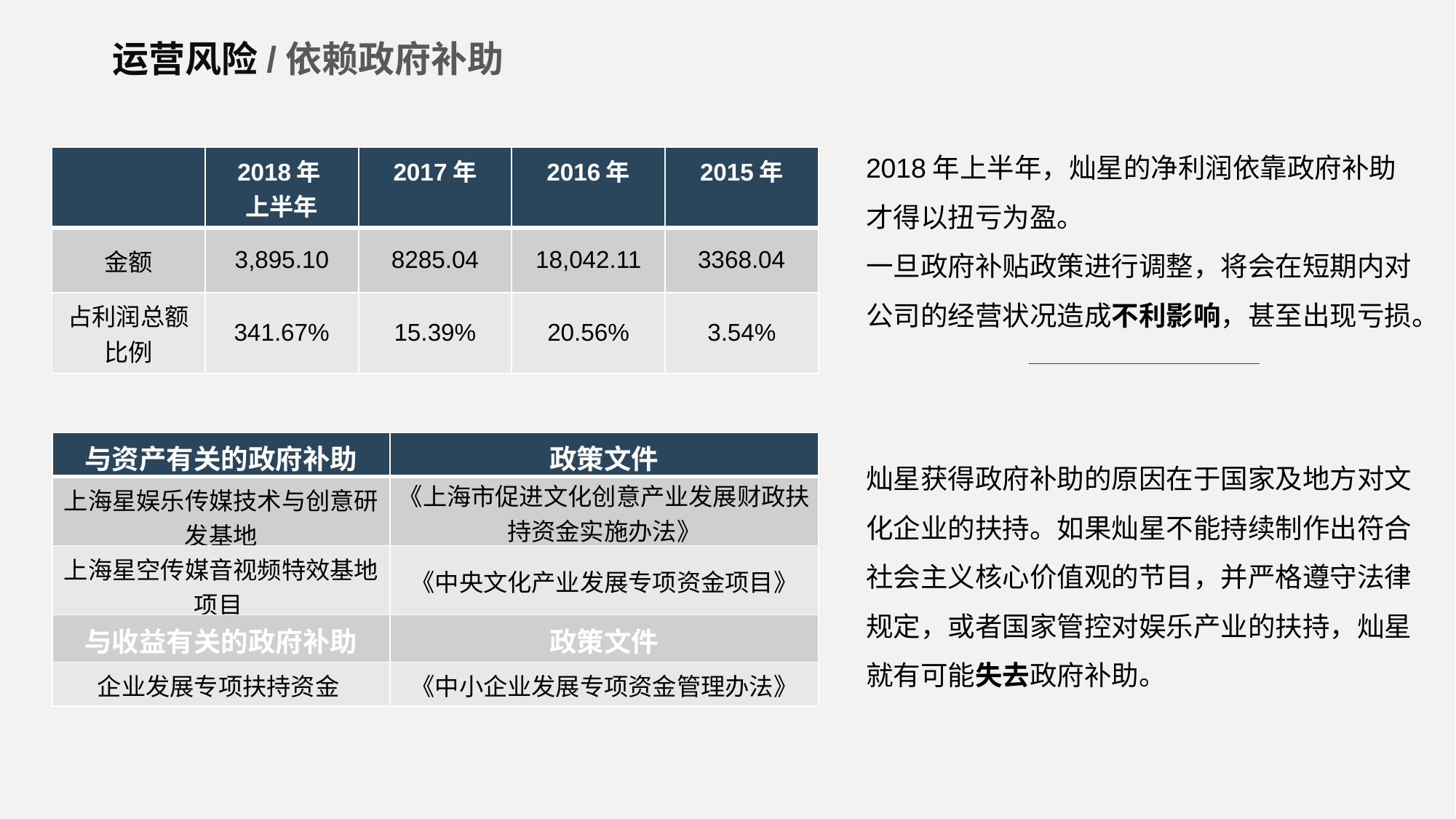

运营风险/依赖政府补助
2018年上半年，灿星的净利润依靠政府补助才得以扭亏为盈。
一旦政府补贴政策进行调整，将会在短期内对公司的经营状况造成不利影响，甚至出现亏损。
|  | 2018年 上半年 | 2017年 | 2016年 | 2015年 |
| --- | --- | --- | --- | --- |
| 金额 | 3,895.10 | 8285.04 | 18,042.11 | 3368.04 |
| 占利润总额比例 | 341.67% | 15.39% | 20.56% | 3.54% |
| 与资产有关的政府补助 | 政策文件 |
| --- | --- |
| 上海星娱乐传媒技术与创意研发基地 | 《上海市促进文化创意产业发展财政扶持资金实施办法》 |
| 上海星空传媒音视频特效基地项目 | 《中央文化产业发展专项资金项目》 |
| 与收益有关的政府补助 | 政策文件 |
| 企业发展专项扶持资金 | 《中小企业发展专项资金管理办法》 |
灿星获得政府补助的原因在于国家及地方对文化企业的扶持。如果灿星不能持续制作出符合社会主义核心价值观的节目，并严格遵守法律规定，或者国家管控对娱乐产业的扶持，灿星就有可能失去政府补助。